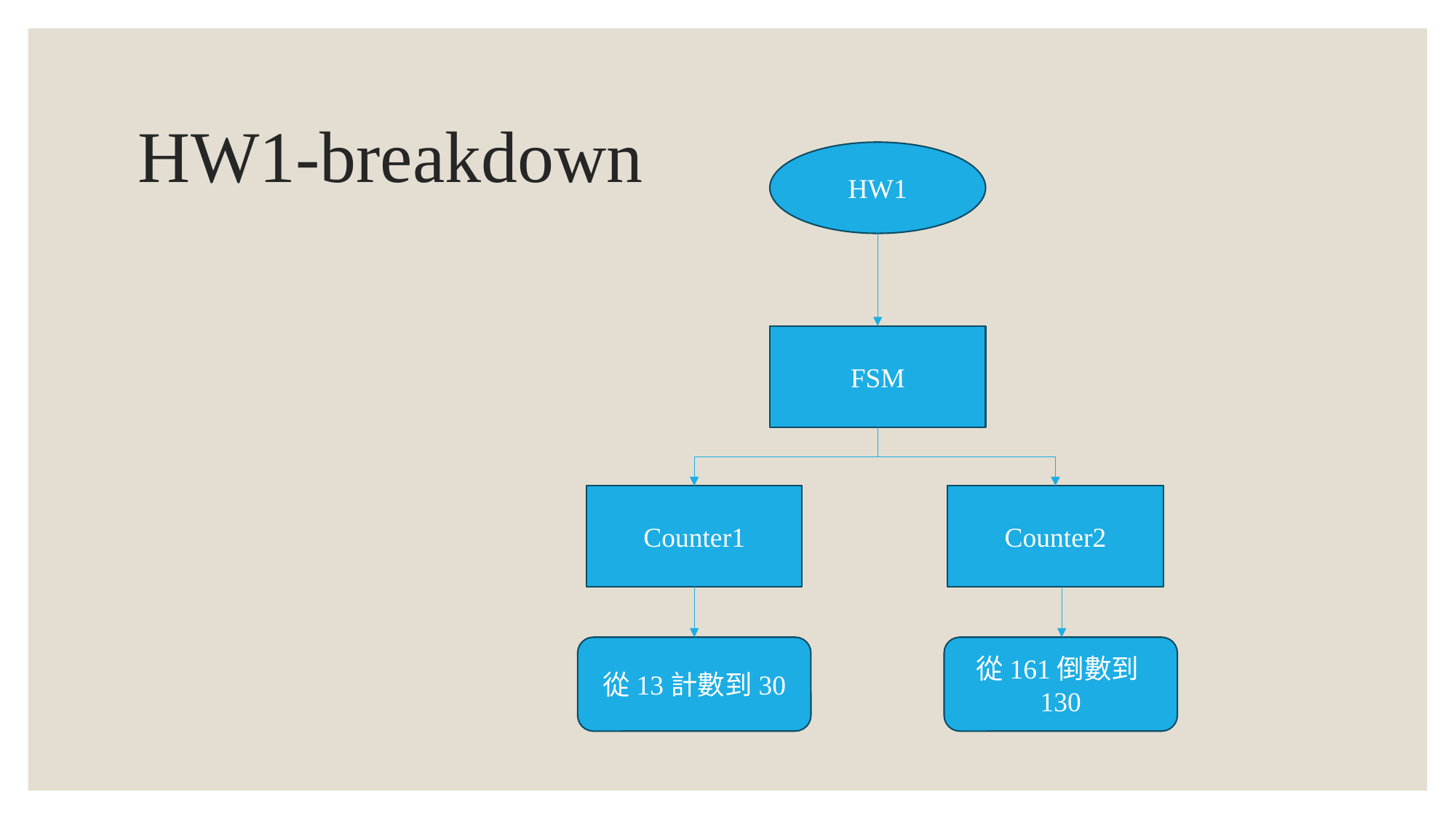

# HW1-breakdown
HW1
FSM
Counter1
Counter2
從13計數到30
從161倒數到130